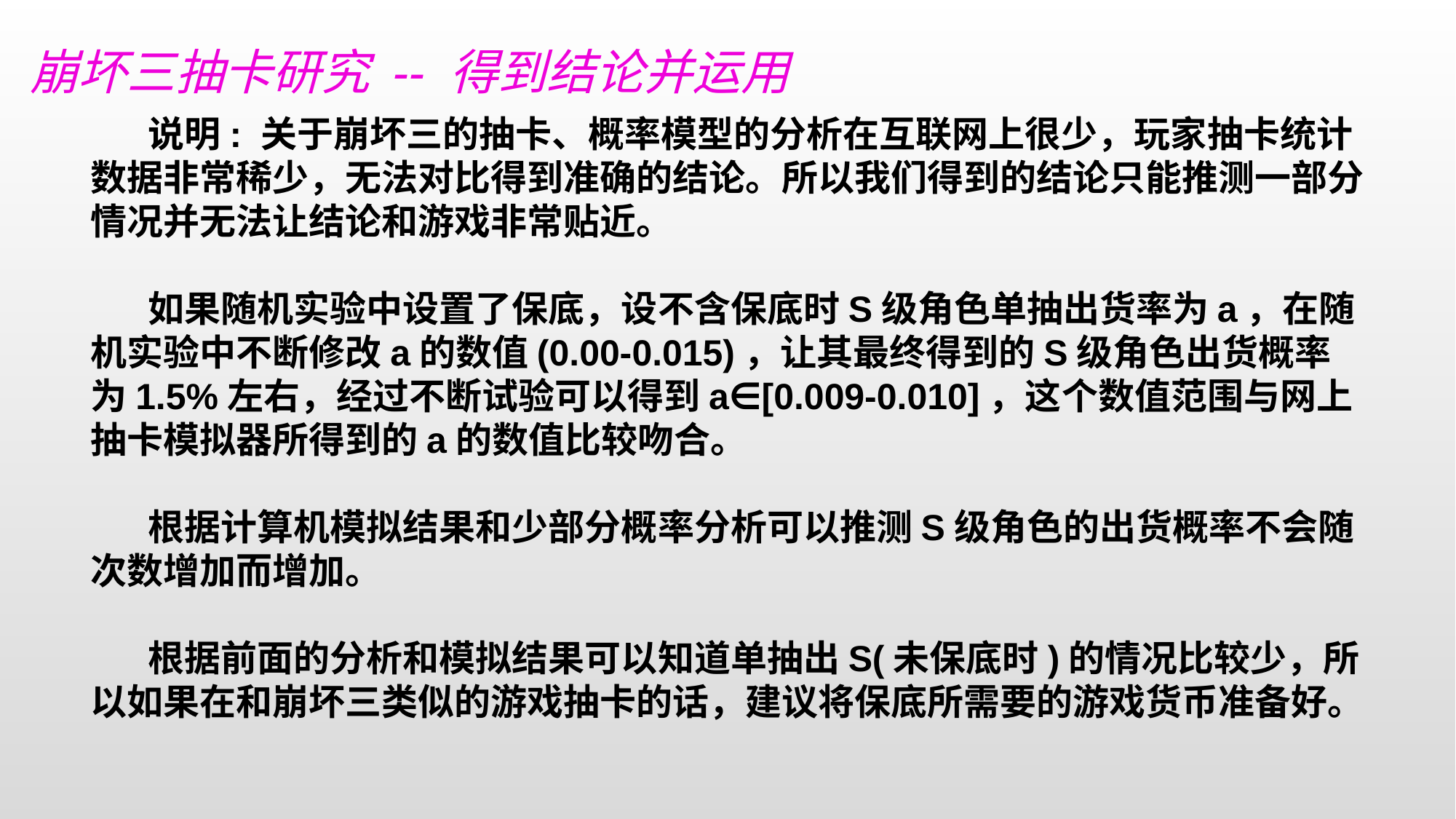

崩坏三抽卡研究 -- 得到结论并运用
      说明: 关于崩坏三的抽卡、概率模型的分析在互联网上很少，玩家抽卡统计数据非常稀少，无法对比得到准确的结论。所以我们得到的结论只能推测一部分情况并无法让结论和游戏非常贴近。

      如果随机实验中设置了保底，设不含保底时S级角色单抽出货率为a，在随机实验中不断修改a的数值(0.00-0.015)，让其最终得到的S级角色出货概率为1.5%左右，经过不断试验可以得到a∈[0.009-0.010]，这个数值范围与网上抽卡模拟器所得到的a的数值比较吻合。

      根据计算机模拟结果和少部分概率分析可以推测S级角色的出货概率不会随次数增加而增加。

      根据前面的分析和模拟结果可以知道单抽出S(未保底时)的情况比较少，所以如果在和崩坏三类似的游戏抽卡的话，建议将保底所需要的游戏货币准备好。